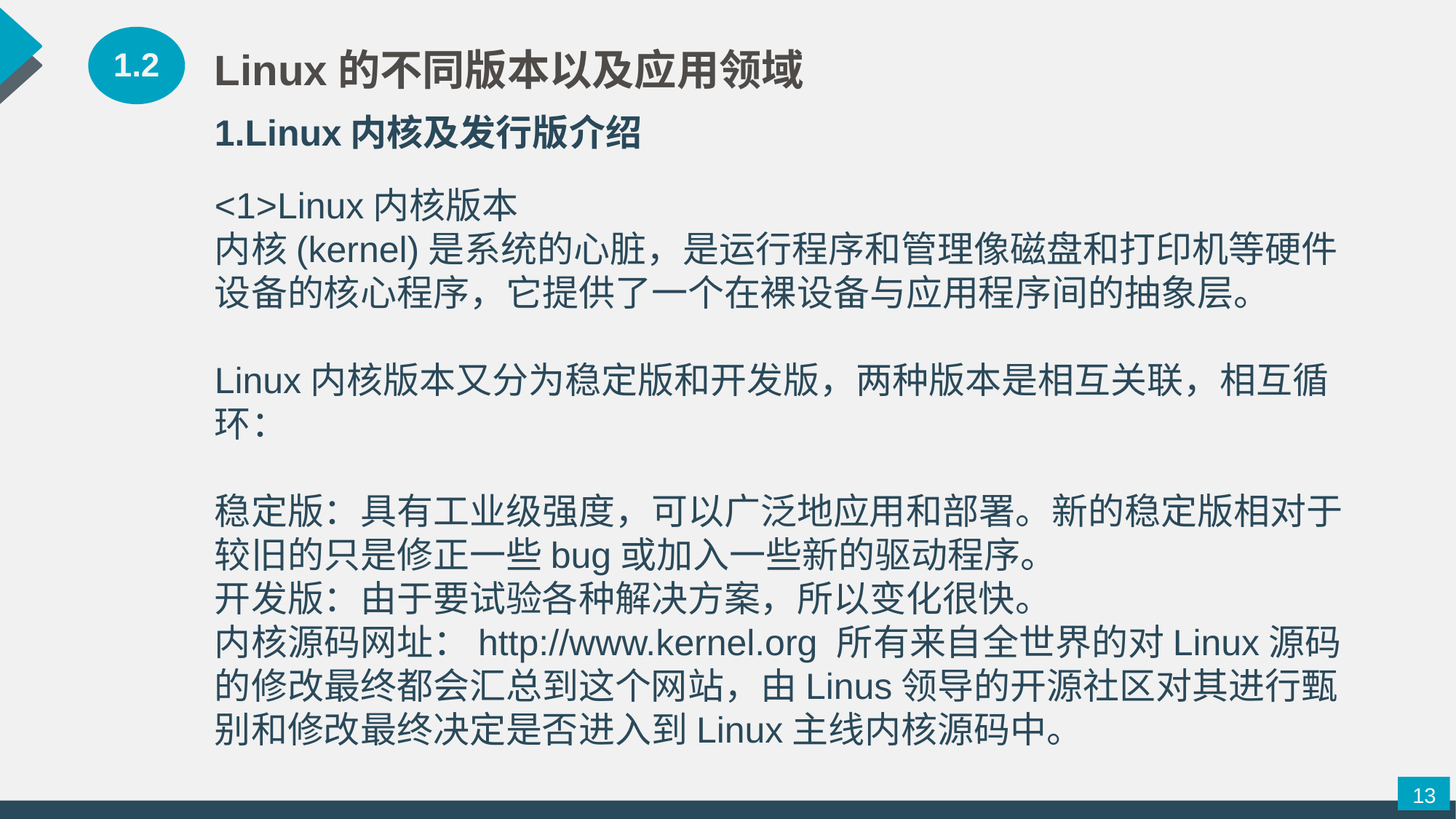

1.2
Linux的不同版本以及应用领域
1.Linux内核及发行版介绍
<1>Linux内核版本
内核(kernel)是系统的心脏，是运行程序和管理像磁盘和打印机等硬件设备的核心程序，它提供了一个在裸设备与应用程序间的抽象层。

Linux内核版本又分为稳定版和开发版，两种版本是相互关联，相互循环：

稳定版：具有工业级强度，可以广泛地应用和部署。新的稳定版相对于较旧的只是修正一些bug或加入一些新的驱动程序。
开发版：由于要试验各种解决方案，所以变化很快。
内核源码网址：http://www.kernel.org 所有来自全世界的对Linux源码的修改最终都会汇总到这个网站，由Linus领导的开源社区对其进行甄别和修改最终决定是否进入到Linux主线内核源码中。